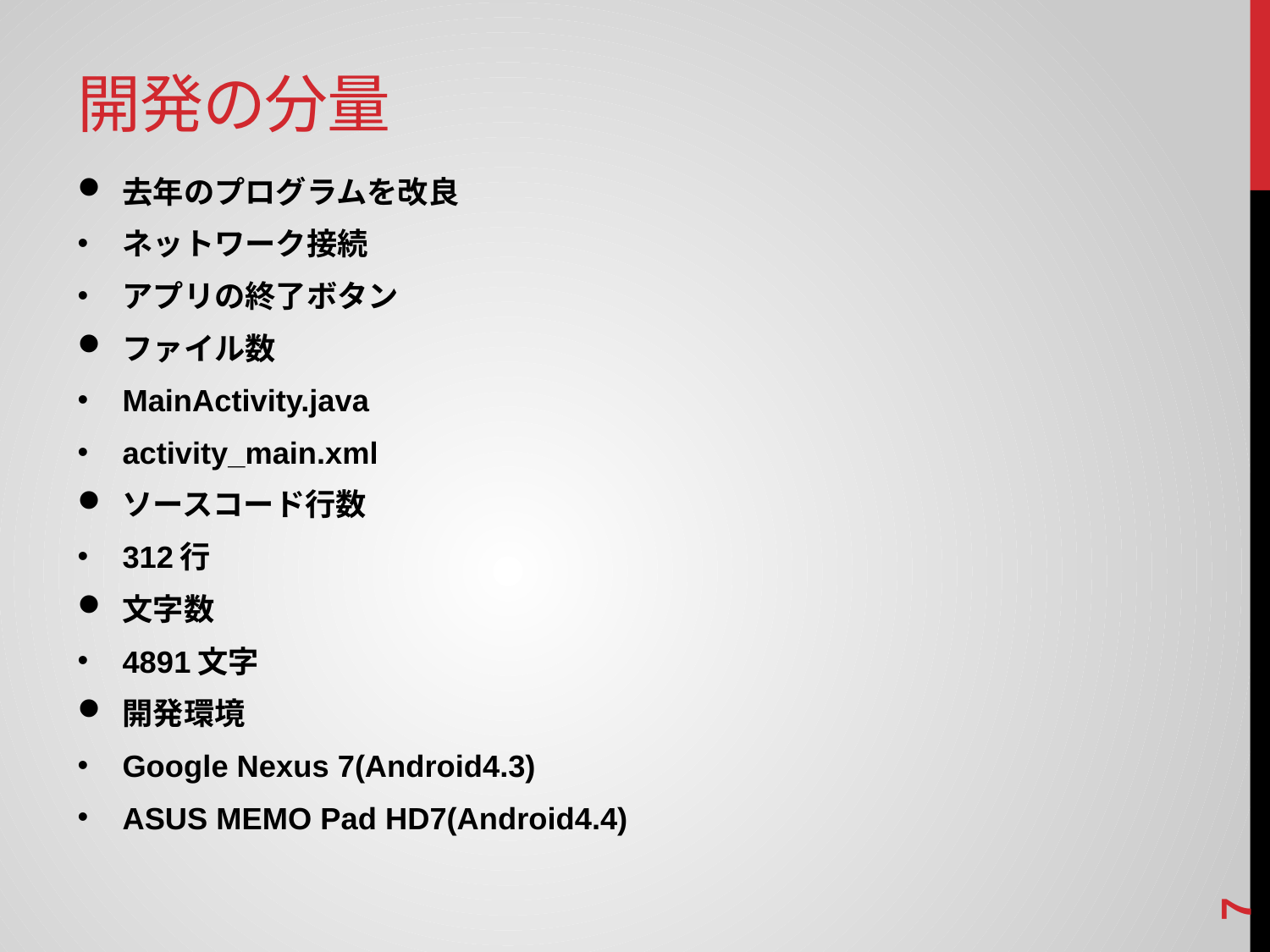

# 開発の分量
去年のプログラムを改良
ネットワーク接続
アプリの終了ボタン
ファイル数
MainActivity.java
activity_main.xml
ソースコード行数
312行
文字数
4891文字
開発環境
Google Nexus 7(Android4.3)
ASUS MEMO Pad HD7(Android4.4)
7